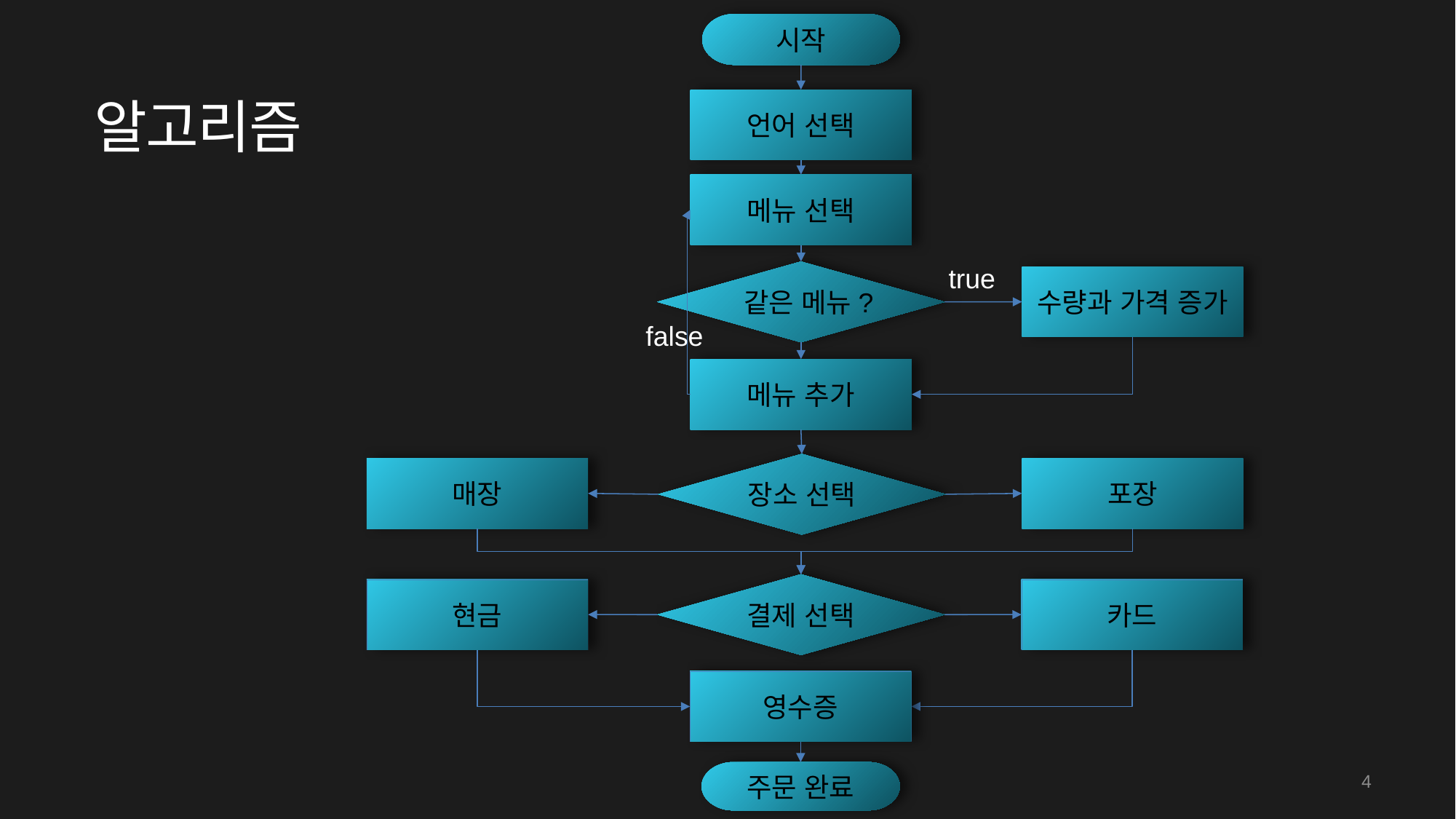

시작
언어 선택
메뉴 선택
true
같은 메뉴?
수량과 가격 증가
false
메뉴 추가
장소 선택
포장
매장
결제 선택
현금
카드
영수증
주문 완료
알고리즘
4